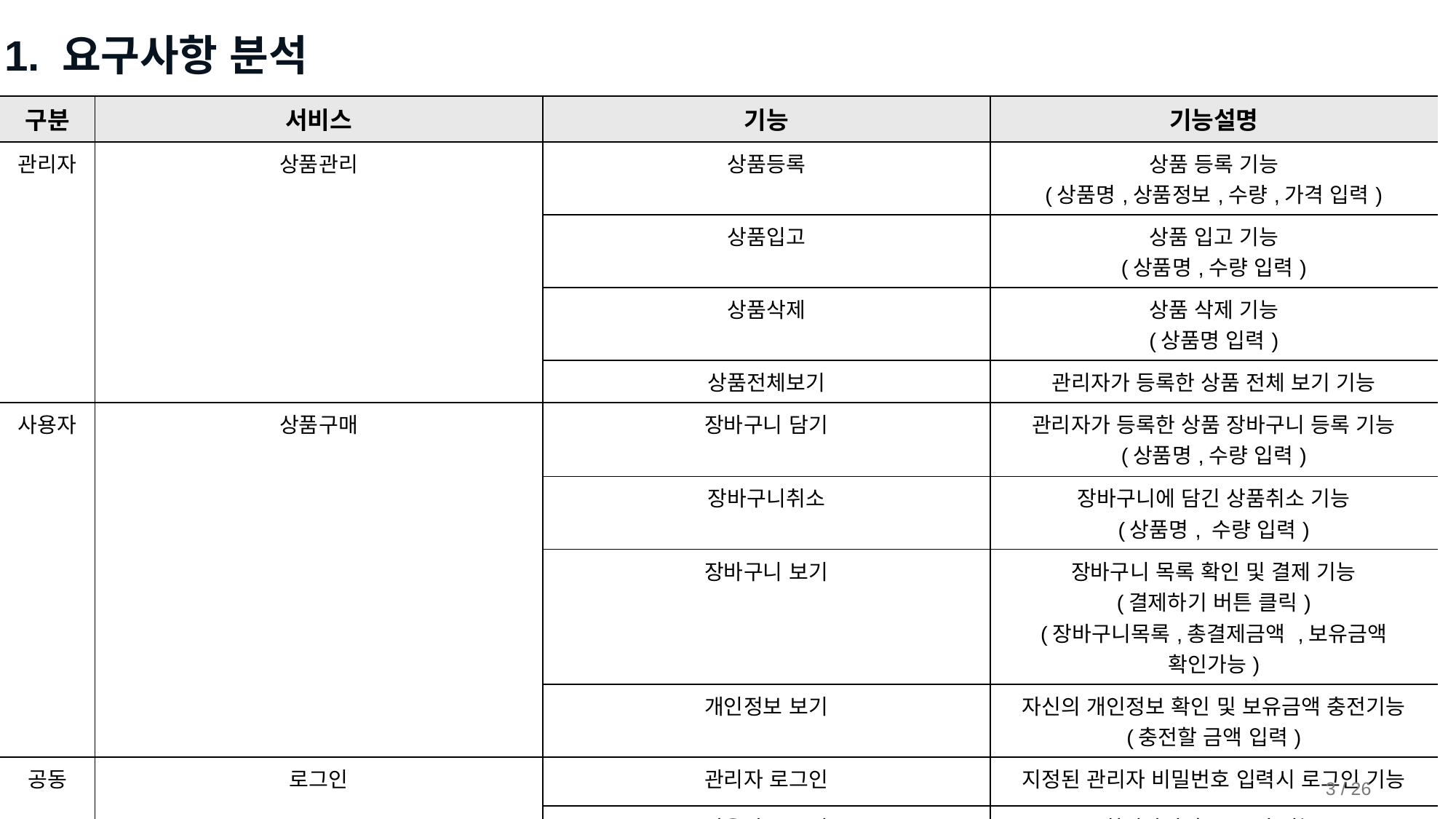

1. 요구사항 분석
| 구분 | 서비스 | 기능 | 기능설명 |
| --- | --- | --- | --- |
| 관리자 | 상품관리 | 상품등록 | 상품 등록 기능 (상품명,상품정보,수량,가격 입력) |
|  |  | 상품입고 | 상품 입고 기능 (상품명,수량 입력) |
|  |  | 상품삭제 | 상품 삭제 기능 (상품명 입력) |
|  |  | 상품전체보기 | 관리자가 등록한 상품 전체 보기 기능 |
| 사용자 | 상품구매 | 장바구니 담기 | 관리자가 등록한 상품 장바구니 등록 기능 (상품명,수량 입력) |
|  |  | 장바구니취소 | 장바구니에 담긴 상품취소 기능 (상품명, 수량 입력) |
|  |  | 장바구니 보기 | 장바구니 목록 확인 및 결제 기능 (결제하기 버튼 클릭) (장바구니목록,총결제금액 ,보유금액 확인가능) |
|  |  | 개인정보 보기 | 자신의 개인정보 확인 및 보유금액 충전기능 (충전할 금액 입력) |
| 공동 | 로그인 | 관리자 로그인 | 지정된 관리자 비밀번호 입력시 로그인 기능 |
|  |  | 사용자 로그인 | 회원가입 후 로그인 기능 |
3 / 26